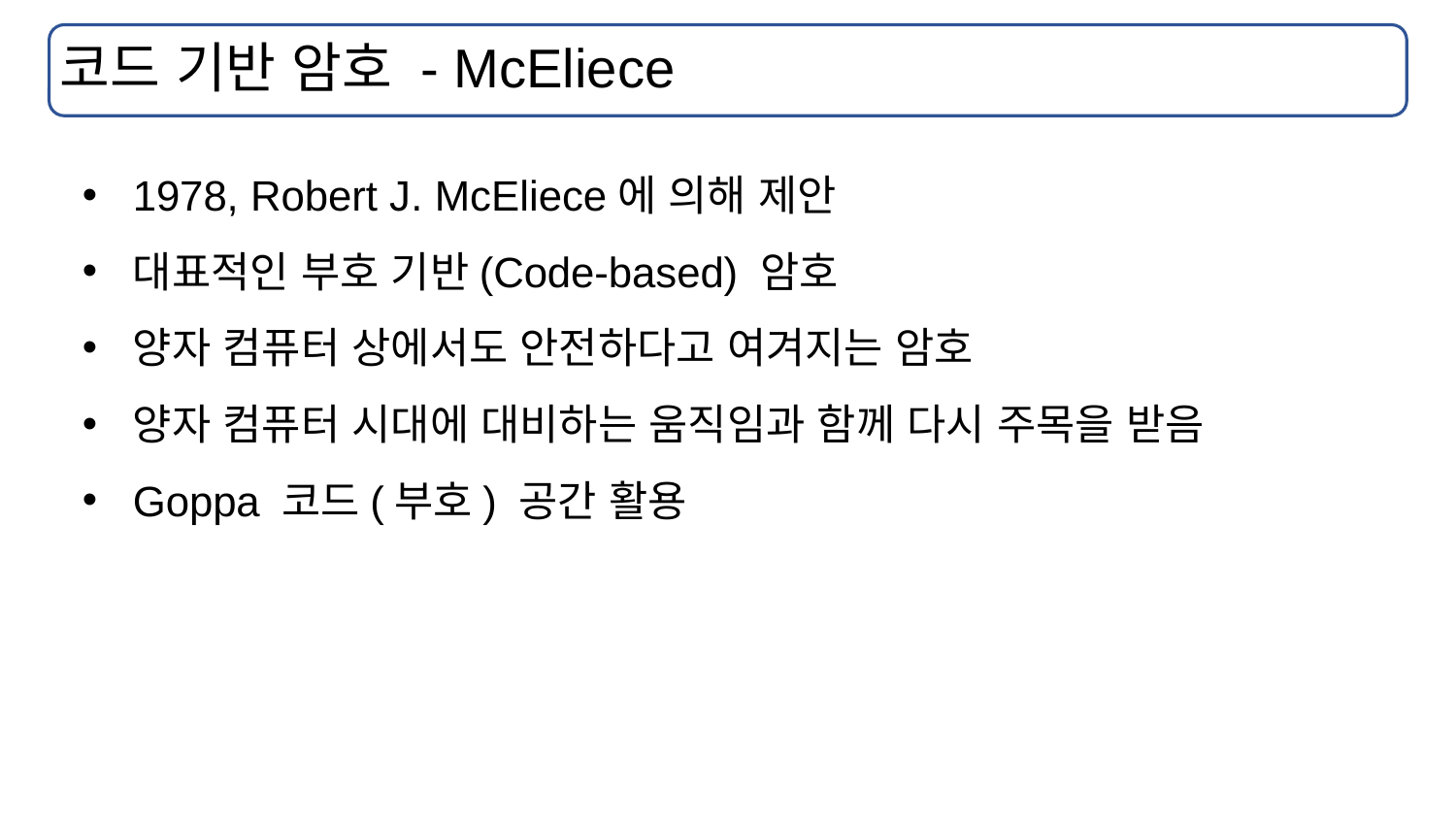

# 코드 기반 암호 - McEliece
1978, Robert J. McEliece에 의해 제안
대표적인 부호 기반(Code-based) 암호
양자 컴퓨터 상에서도 안전하다고 여겨지는 암호
양자 컴퓨터 시대에 대비하는 움직임과 함께 다시 주목을 받음
Goppa 코드(부호) 공간 활용